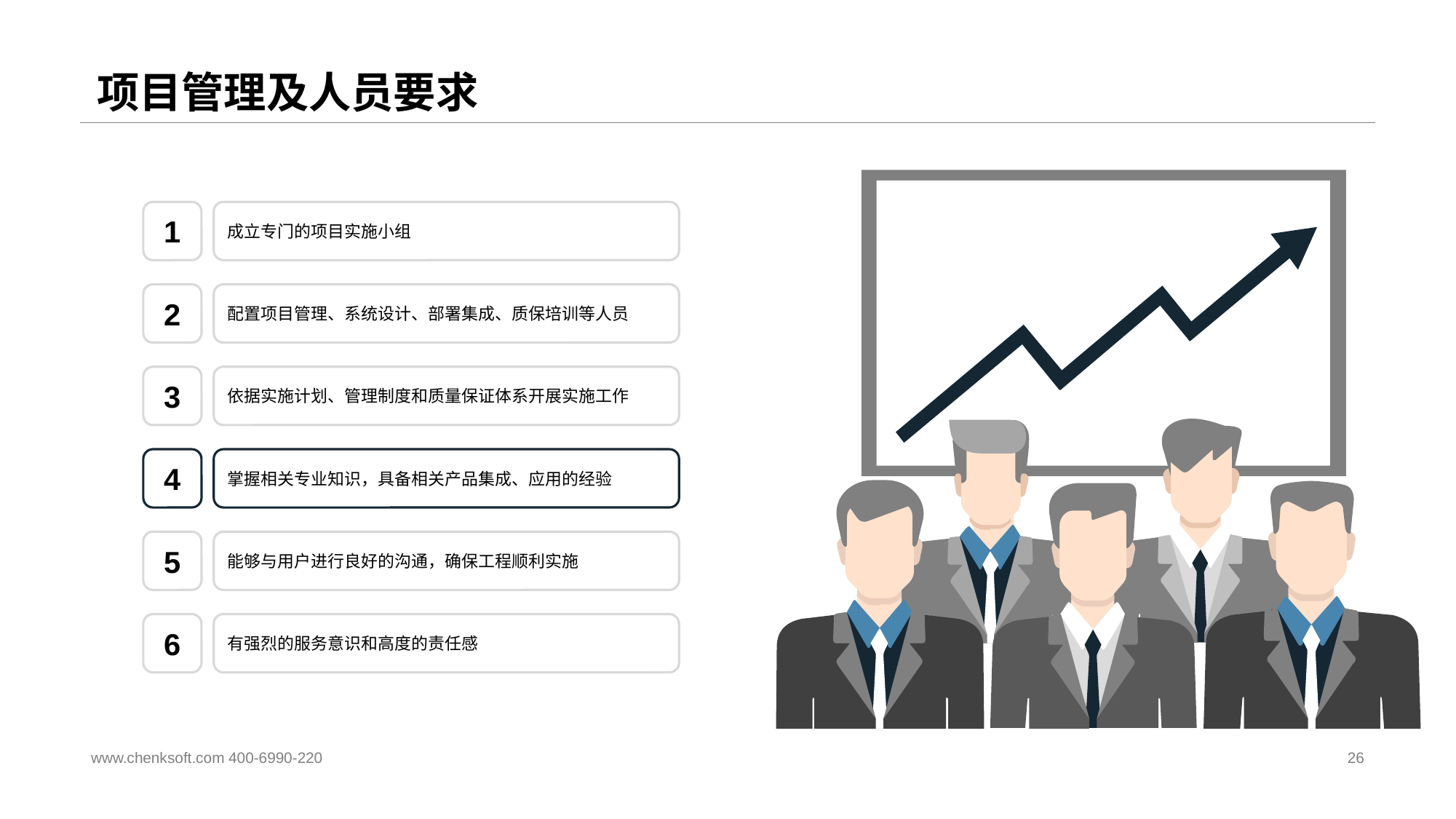

# 项目管理及人员要求

1
成立专门的项目实施小组
2
配置项目管理、系统设计、部署集成、质保培训等人员
3
依据实施计划、管理制度和质量保证体系开展实施工作
4
掌握相关专业知识，具备相关产品集成、应用的经验
5
能够与用户进行良好的沟通，确保工程顺利实施
6
有强烈的服务意识和高度的责任感
www.chenksoft.com 400-6990-220
26